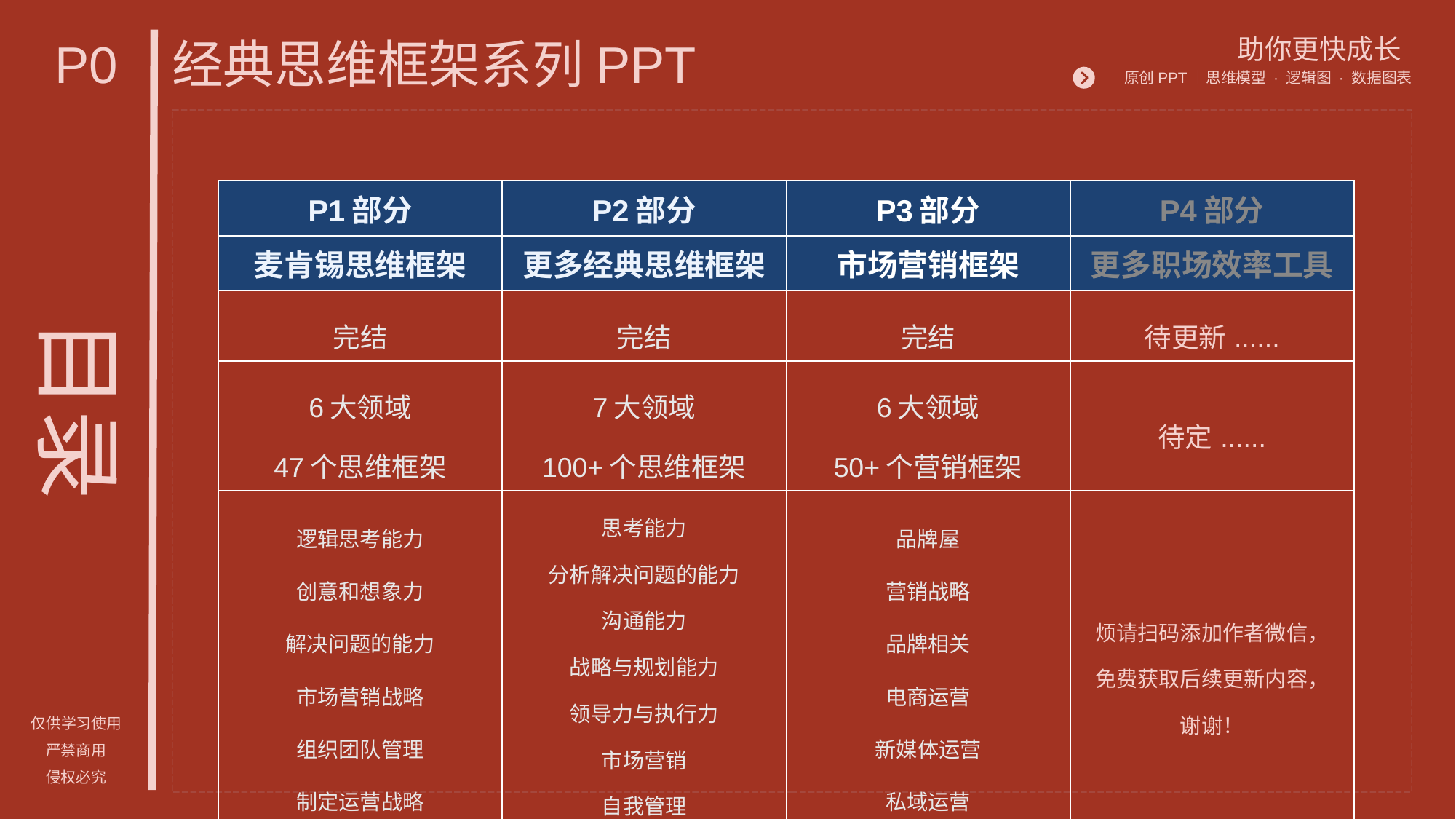

P0
# 经典思维框架系列PPT
| P1部分 | P2部分 | P3部分 | P4部分 |
| --- | --- | --- | --- |
| 麦肯锡思维框架 | 更多经典思维框架 | 市场营销框架 | 更多职场效率工具 |
| 完结 | 完结 | 完结 | 待更新...... |
| 6大领域 47个思维框架 | 7大领域 100+个思维框架 | 6大领域 50+个营销框架 | 待定...... |
| 逻辑思考能力 创意和想象力 解决问题的能力 市场营销战略 组织团队管理 制定运营战略 | 思考能力 分析解决问题的能力 沟通能力 战略与规划能力 领导力与执行力 市场营销 自我管理 | 品牌屋 营销战略 品牌相关 电商运营 新媒体运营 私域运营 | 烦请扫码添加作者微信， 免费获取后续更新内容， 谢谢！ |